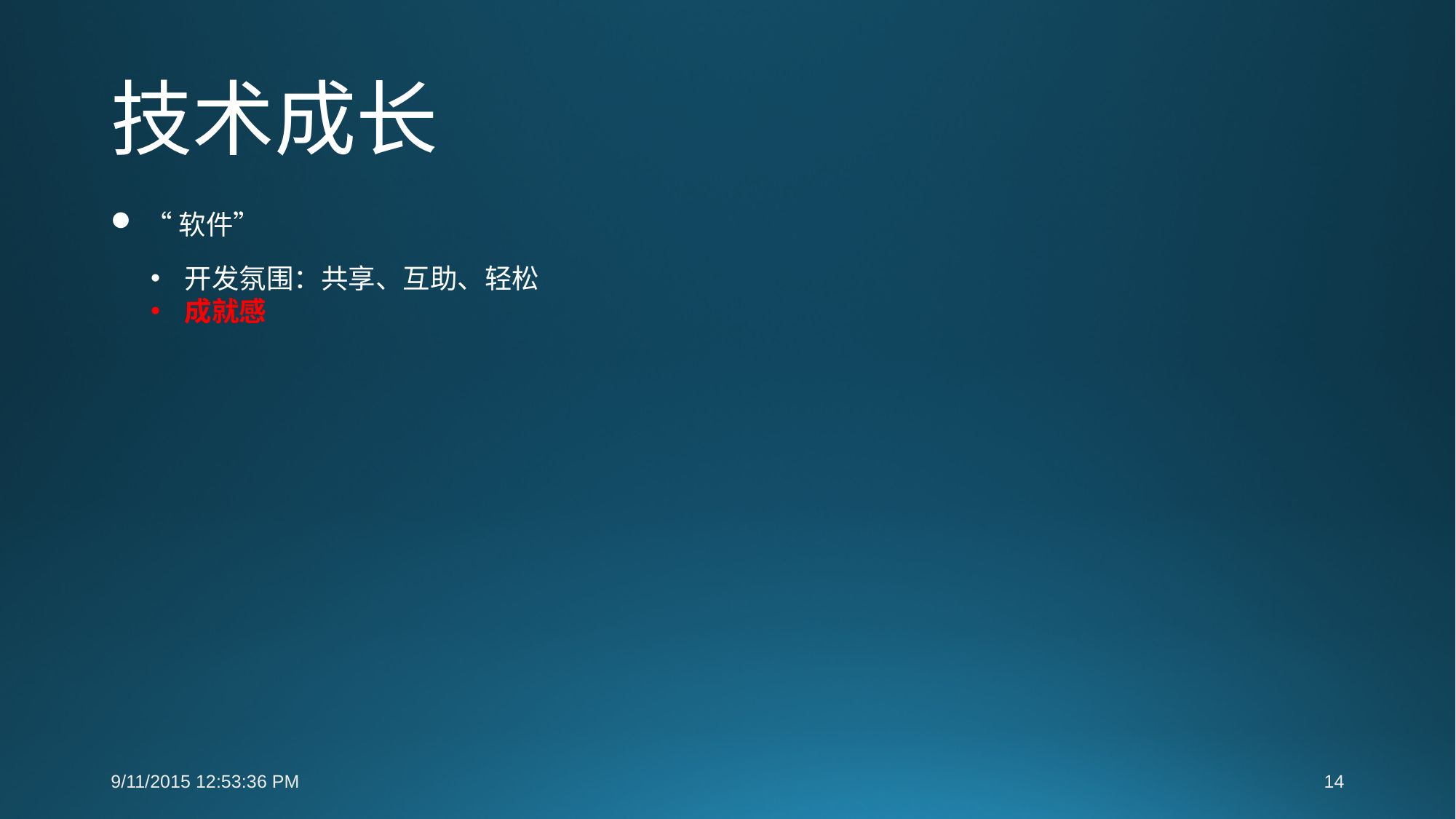

# 技术成长
“软件”
开发氛围：共享、互助、轻松
成就感
9/11/2015 12:53:36 PM
14